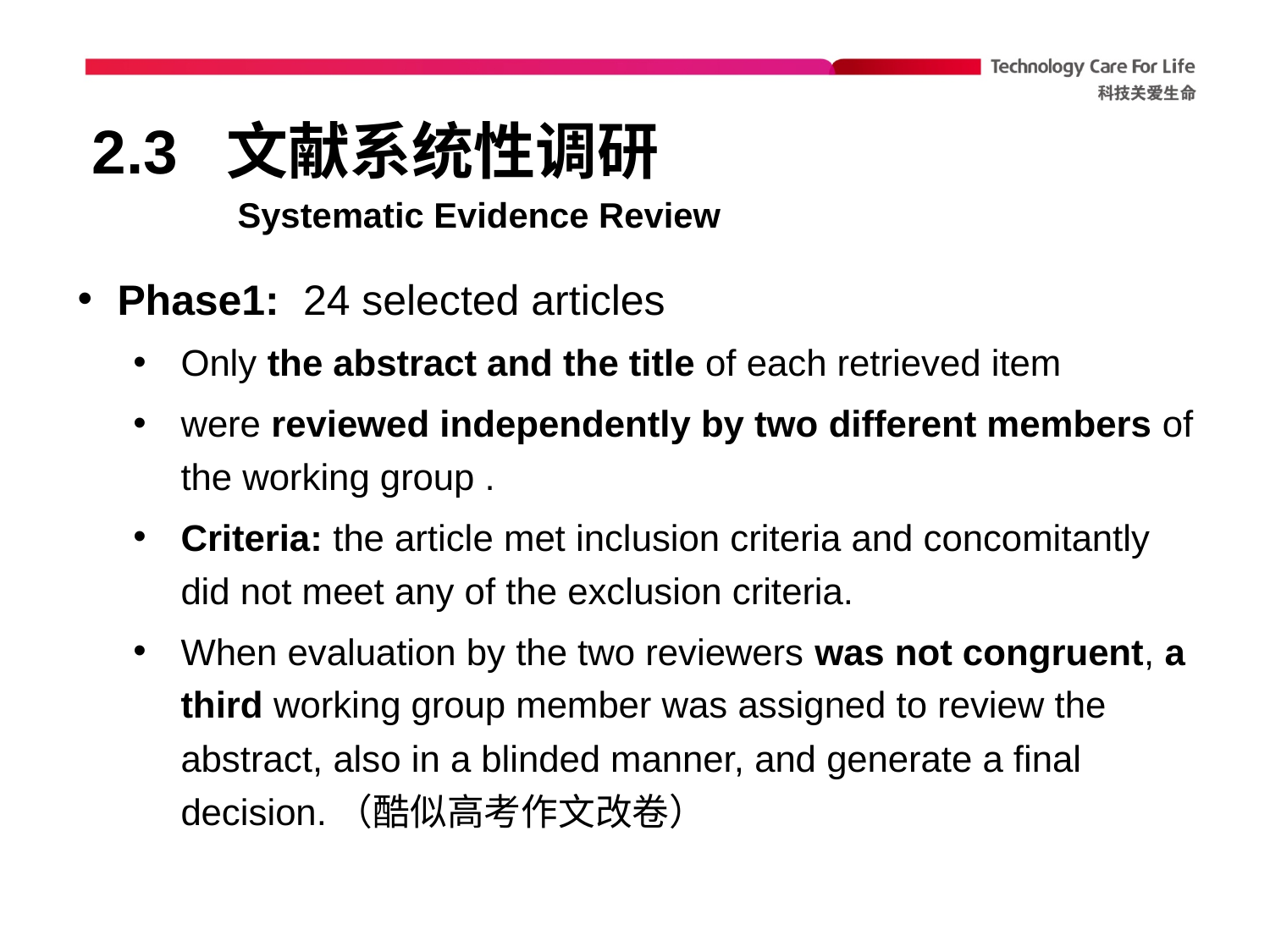

# 2.3  文献系统性调研
Systematic Evidence Review
Phase1:  24 selected articles
Only the abstract and the title of each retrieved item
were reviewed independently by two different members of the working group .
Criteria: the article met inclusion criteria and concomitantly did not meet any of the exclusion criteria.
When evaluation by the two reviewers was not congruent, a third working group member was assigned to review the abstract, also in a blinded manner, and generate a final decision.（酷似高考作文改卷）